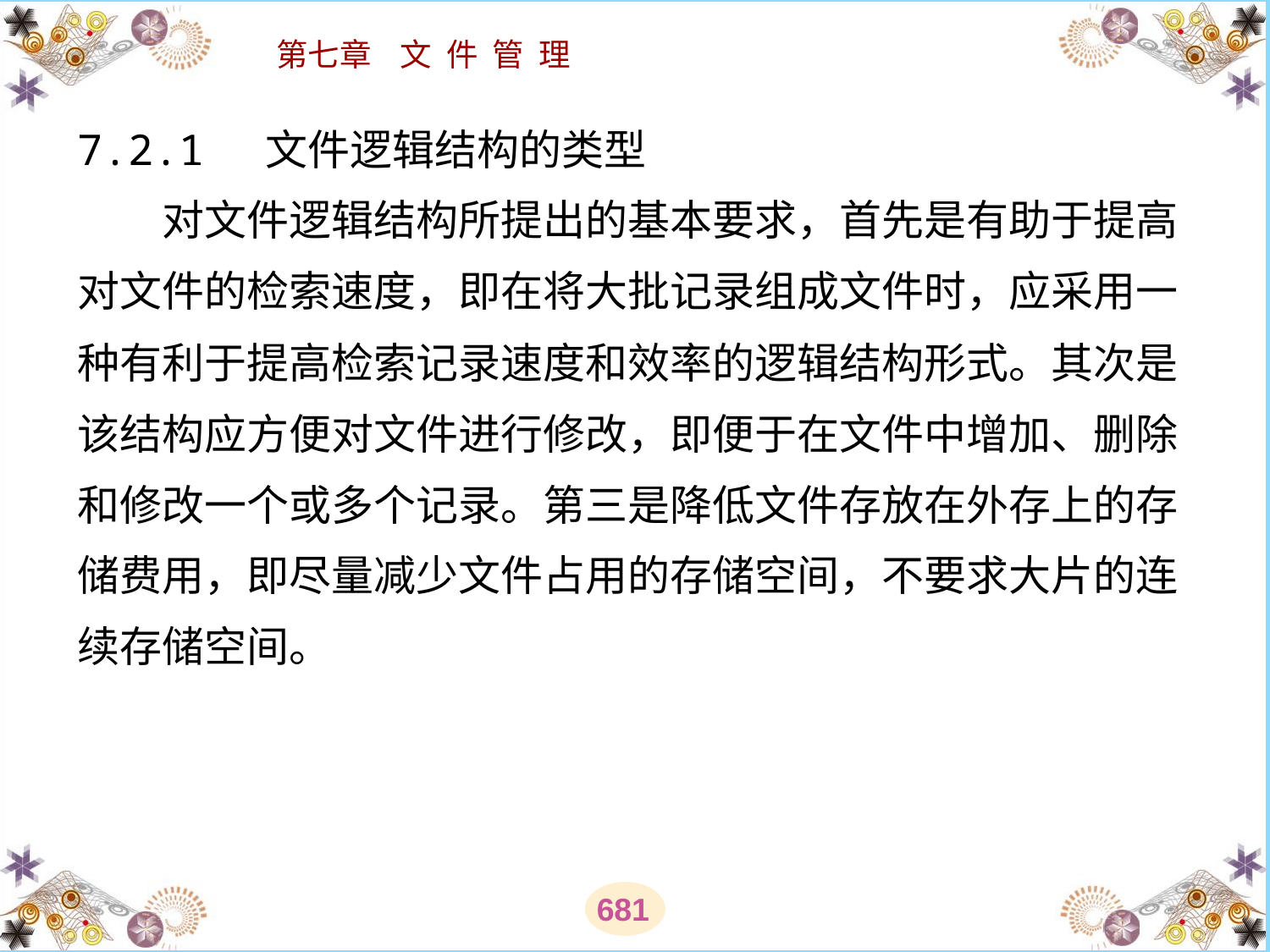

# 7.2.1  文件逻辑结构的类型 　　对文件逻辑结构所提出的基本要求，首先是有助于提高对文件的检索速度，即在将大批记录组成文件时，应采用一种有利于提高检索记录速度和效率的逻辑结构形式。其次是该结构应方便对文件进行修改，即便于在文件中增加、删除和修改一个或多个记录。第三是降低文件存放在外存上的存储费用，即尽量减少文件占用的存储空间，不要求大片的连续存储空间。